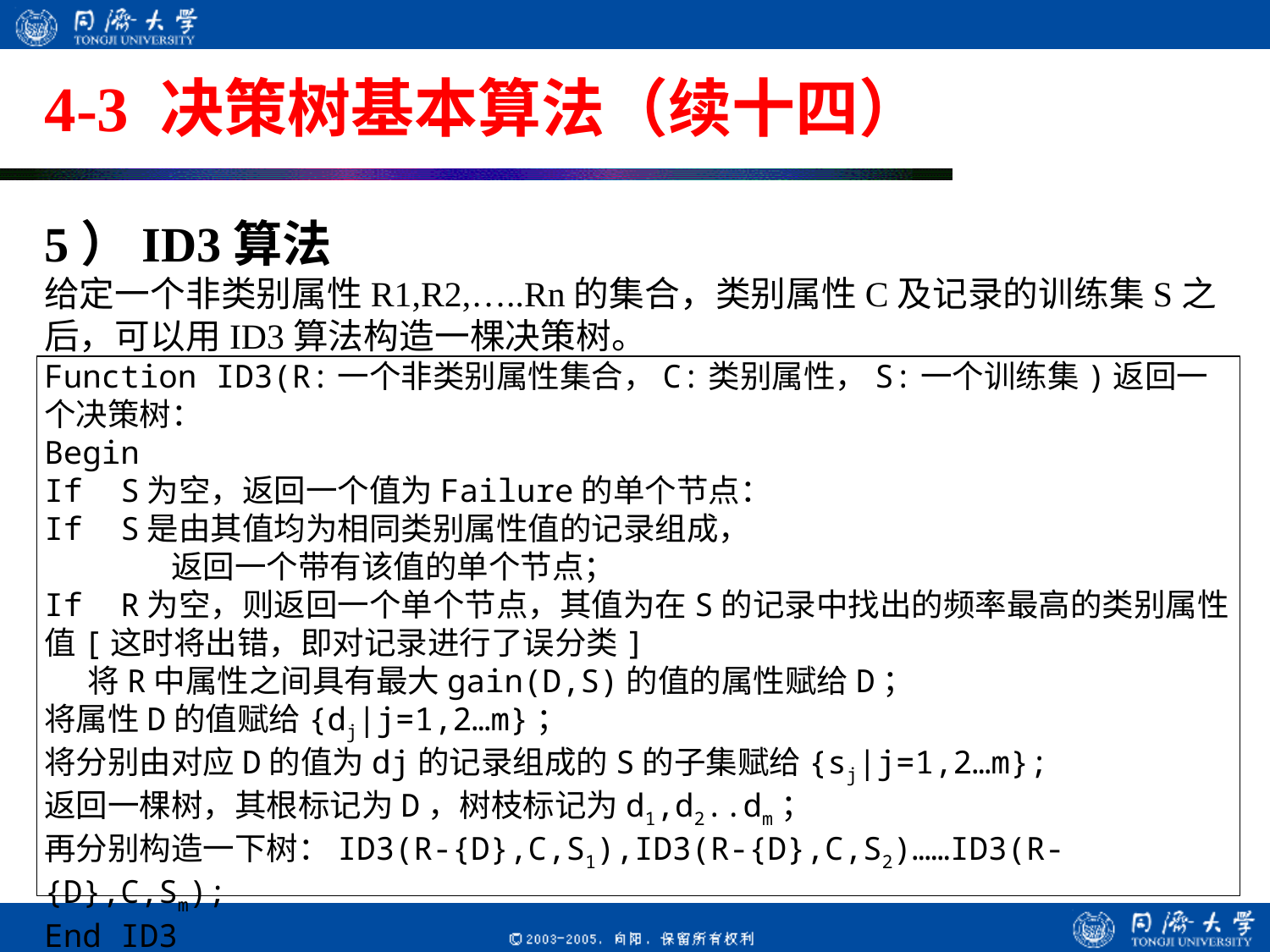

# 4-3 决策树基本算法（续十四）
5）ID3算法
给定一个非类别属性R1,R2,…..Rn的集合，类别属性C及记录的训练集S之后，可以用ID3算法构造一棵决策树。
Function ID3(R:一个非类别属性集合，C:类别属性，S:一个训练集)返回一个决策树：
Begin
If  S为空，返回一个值为Failure的单个节点：
If  S是由其值均为相同类别属性值的记录组成，
	返回一个带有该值的单个节点；
If  R为空，则返回一个单个节点，其值为在S的记录中找出的频率最高的类别属性值[这时将出错，即对记录进行了误分类]
     将R中属性之间具有最大gain(D,S)的值的属性赋给D；
将属性D的值赋给{dj|j=1,2…m}；
将分别由对应D的值为dj的记录组成的S的子集赋给{sj|j=1,2…m};
返回一棵树，其根标记为D，树枝标记为d1,d2..dm；
再分别构造一下树：ID3(R-{D},C,S1),ID3(R-{D},C,S2)……ID3(R-{D},C,Sm);
End ID3